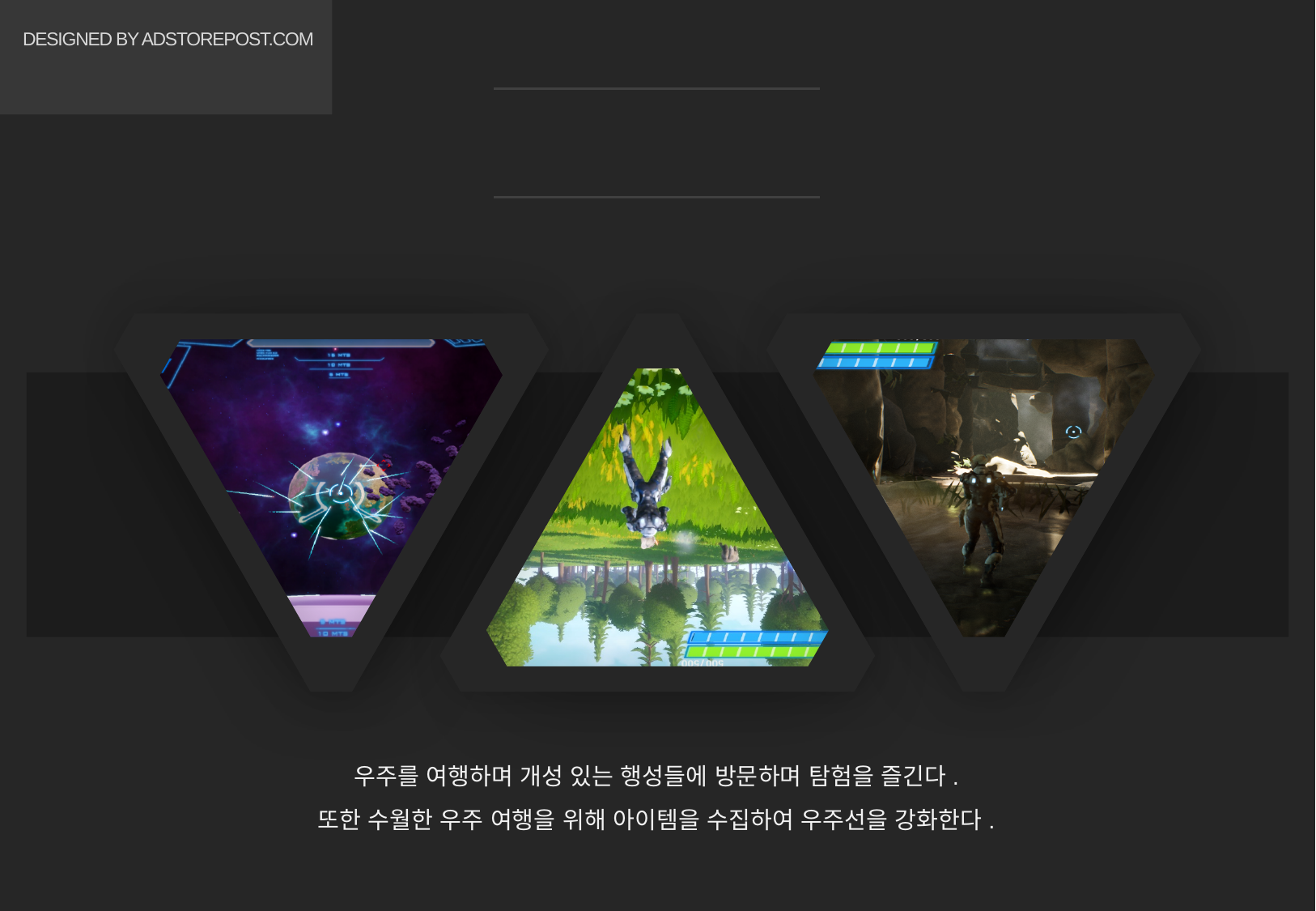

# DESIGNED BY ADSTOREPOST.COM
Journey to Space

우주를 여행하며 개성 있는 행성들에 방문하며 탐험을 즐긴다.
또한 수월한 우주 여행을 위해 아이템을 수집하여 우주선을 강화한다.